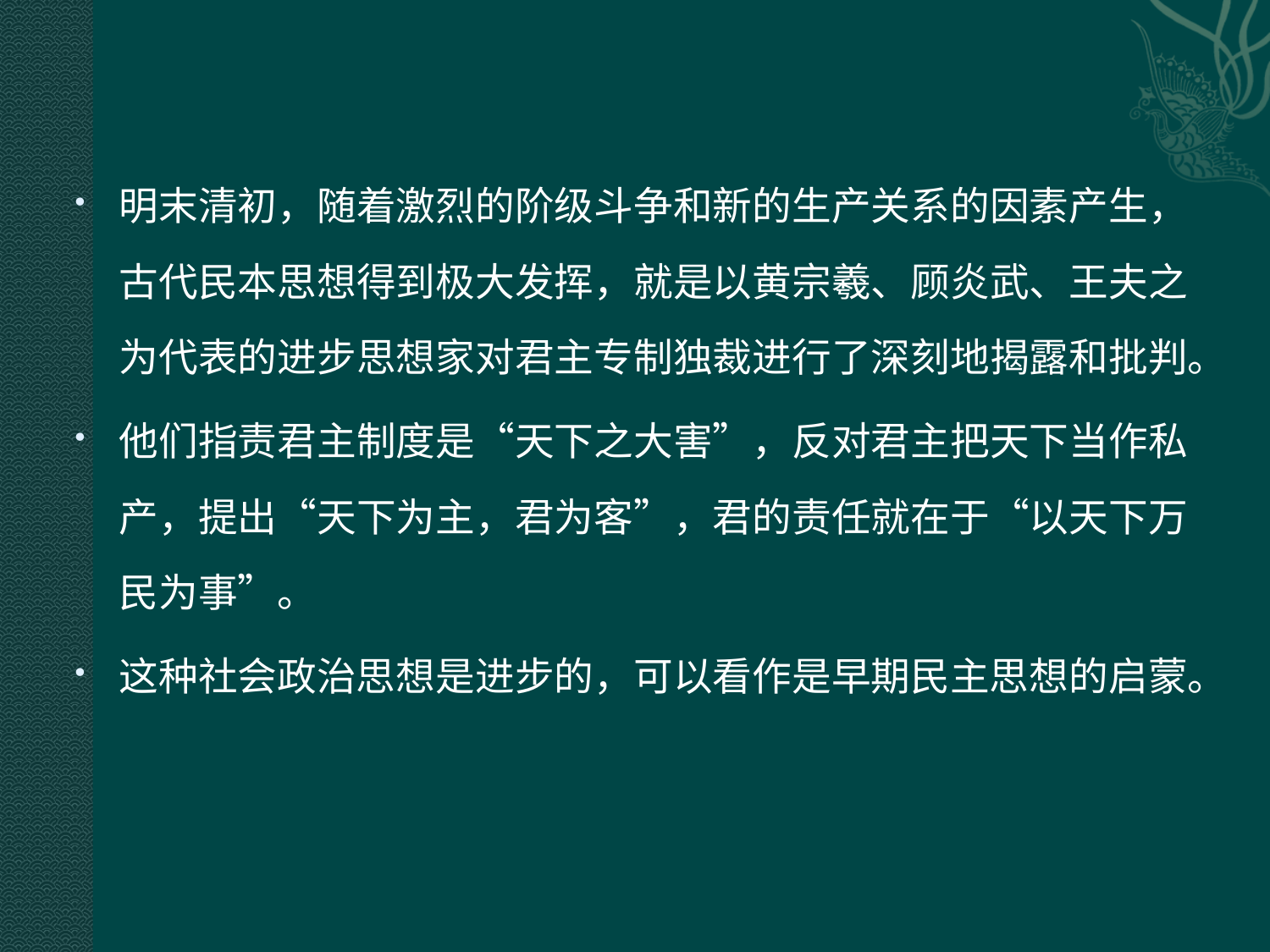

明末清初，随着激烈的阶级斗争和新的生产关系的因素产生，古代民本思想得到极大发挥，就是以黄宗羲、顾炎武、王夫之为代表的进步思想家对君主专制独裁进行了深刻地揭露和批判。
他们指责君主制度是“天下之大害”，反对君主把天下当作私产，提出“天下为主，君为客”，君的责任就在于“以天下万民为事”。
这种社会政治思想是进步的，可以看作是早期民主思想的启蒙。